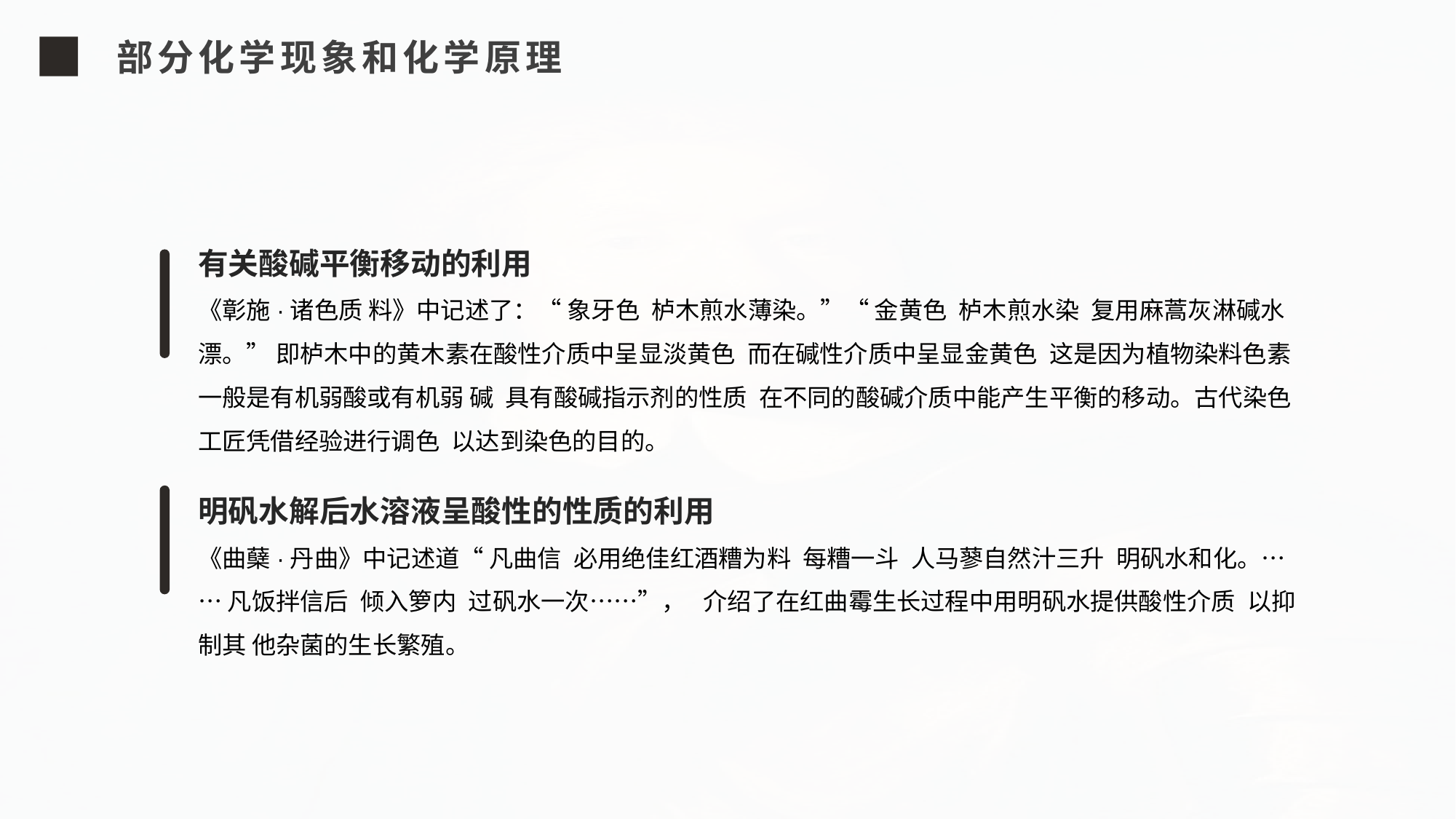

部分化学现象和化学原理

有关酸碱平衡移动的利用
《彰施·诸色质 料》中记述了：“ 象牙色栌木煎水薄染。”“ 金黄色栌木煎水染复用麻蒿灰淋碱水漂。” 即栌木中的黄木素在酸性介质中呈显淡黄色而在碱性介质中呈显金黄色这是因为植物染料色素一般是有机弱酸或有机弱 碱具有酸碱指示剂的性质在不同的酸碱介质中能产生平衡的移动。古代染色工匠凭借经验进行调色以达到染色的目的。

明矾水解后水溶液呈酸性的性质的利用
《曲蘖·丹曲》中记述道“ 凡曲信必用绝佳红酒糟为料每糟一斗人马蓼自然汁三升明矾水和化。…… 凡饭拌信后倾入箩内过矾水一次……”， 介绍了在红曲霉生长过程中用明矾水提供酸性介质以抑制其 他杂菌的生长繁殖。